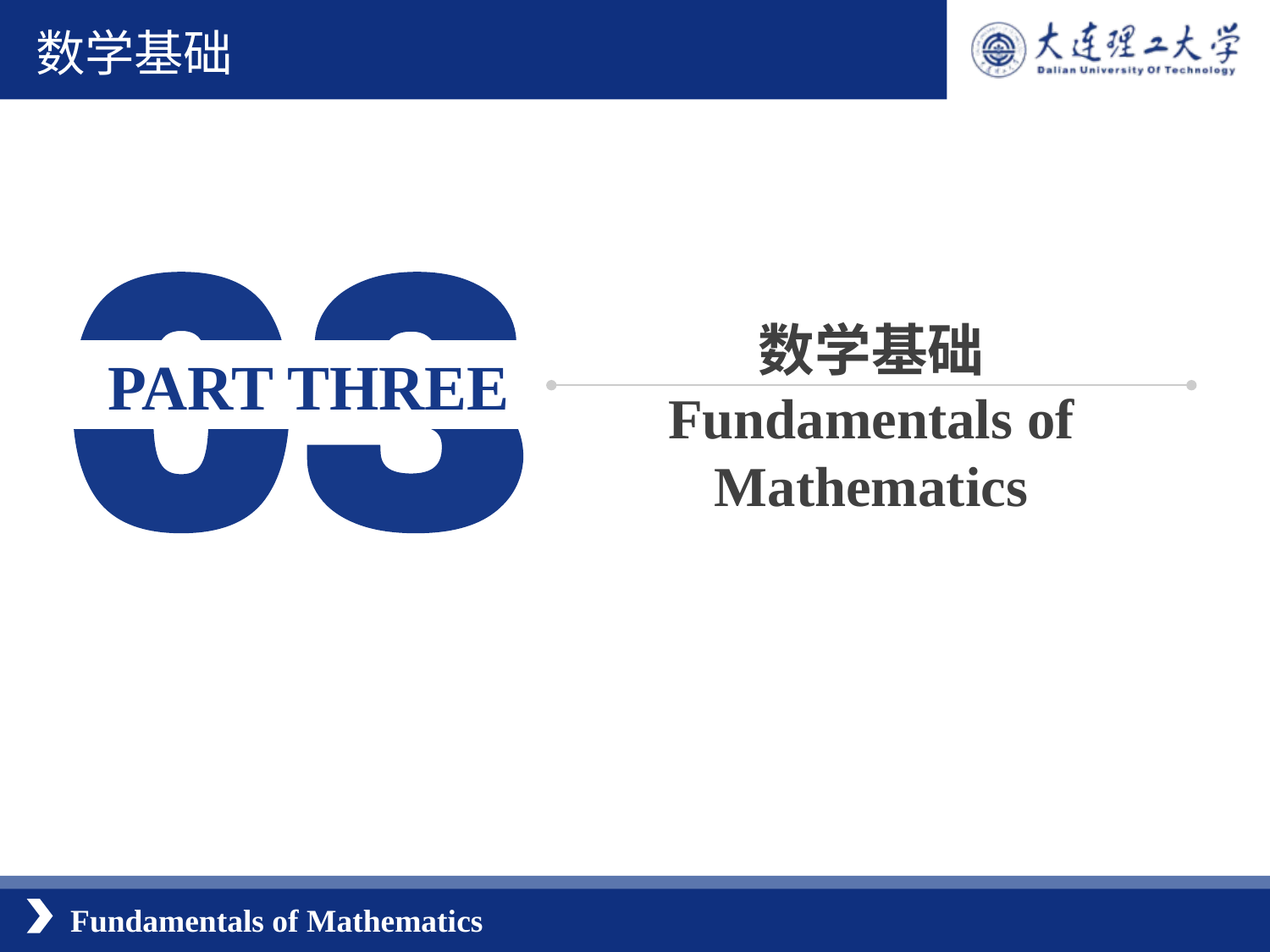

数学基础
03
数学基础
Fundamentals of Mathematics
      PART THREE
Fundamentals of Mathematics